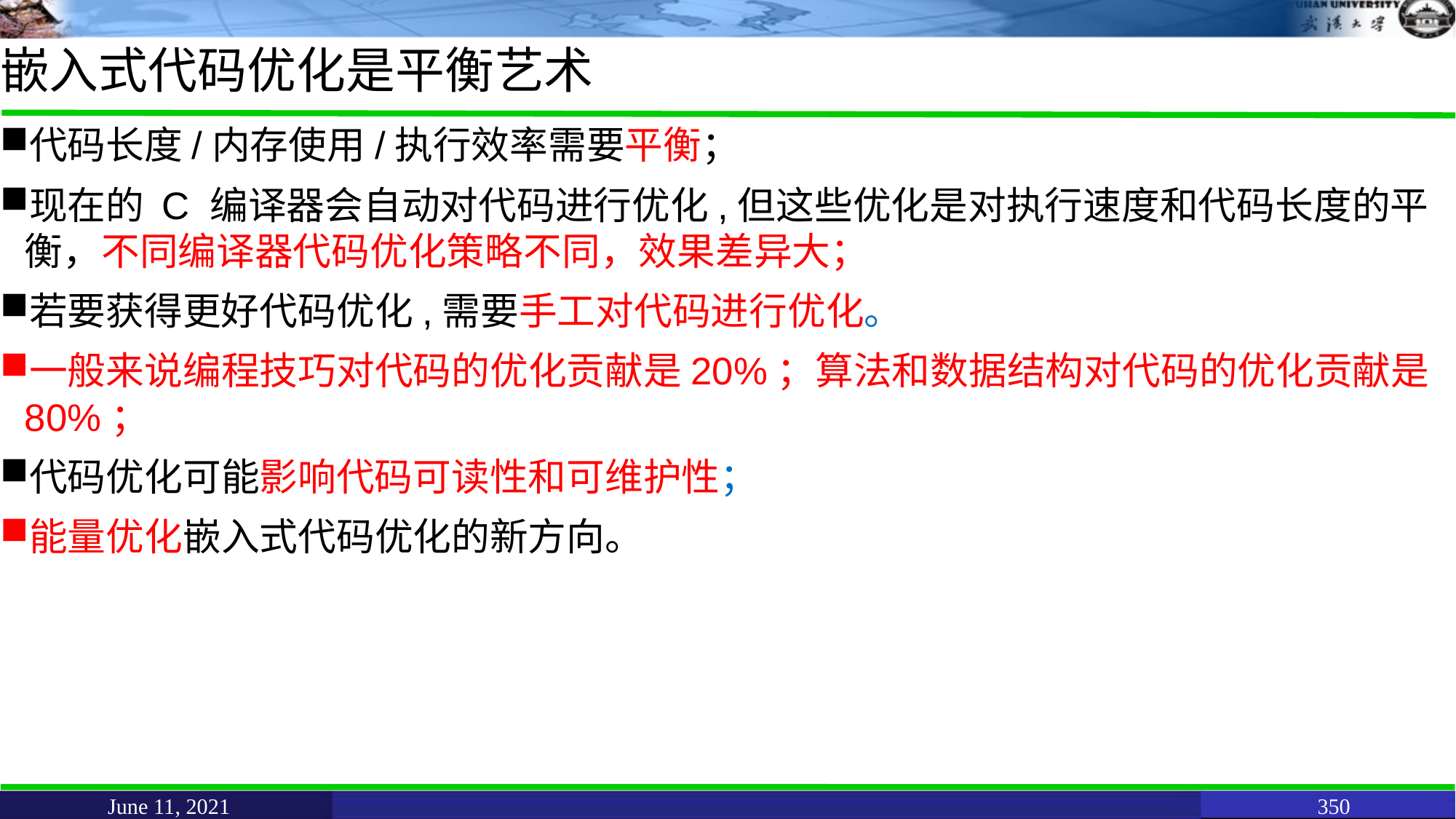

# 嵌入式代码优化是平衡艺术
代码长度/内存使用/执行效率需要平衡；
现在的 C 编译器会自动对代码进行优化,但这些优化是对执行速度和代码长度的平衡，不同编译器代码优化策略不同，效果差异大；
若要获得更好代码优化,需要手工对代码进行优化。
一般来说编程技巧对代码的优化贡献是20%；算法和数据结构对代码的优化贡献是80%；
代码优化可能影响代码可读性和可维护性；
能量优化嵌入式代码优化的新方向。

June 11, 2021

350